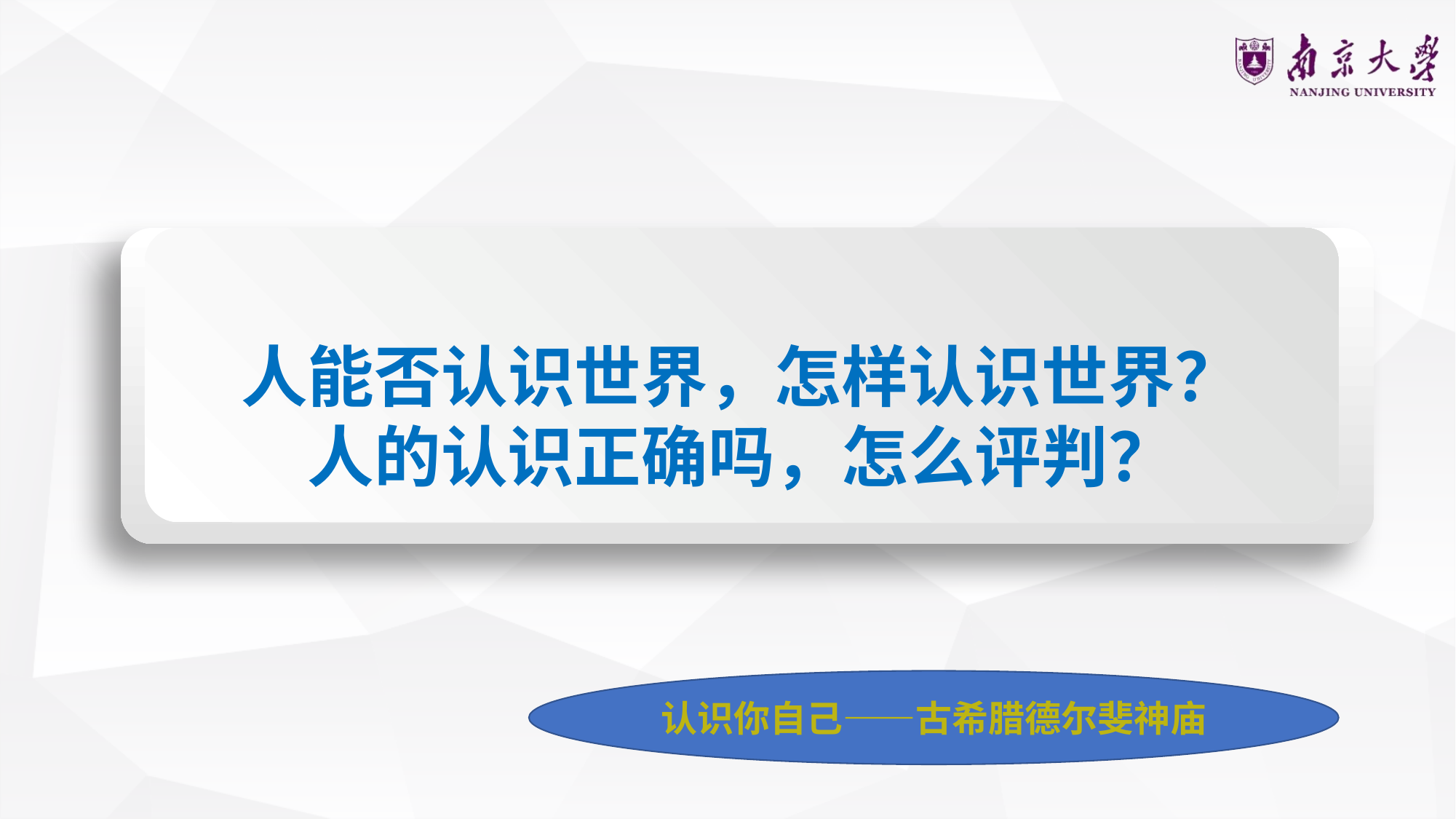

人能否认识世界，怎样认识世界？
人的认识正确吗，怎么评判？

认识你自己——古希腊德尔斐神庙